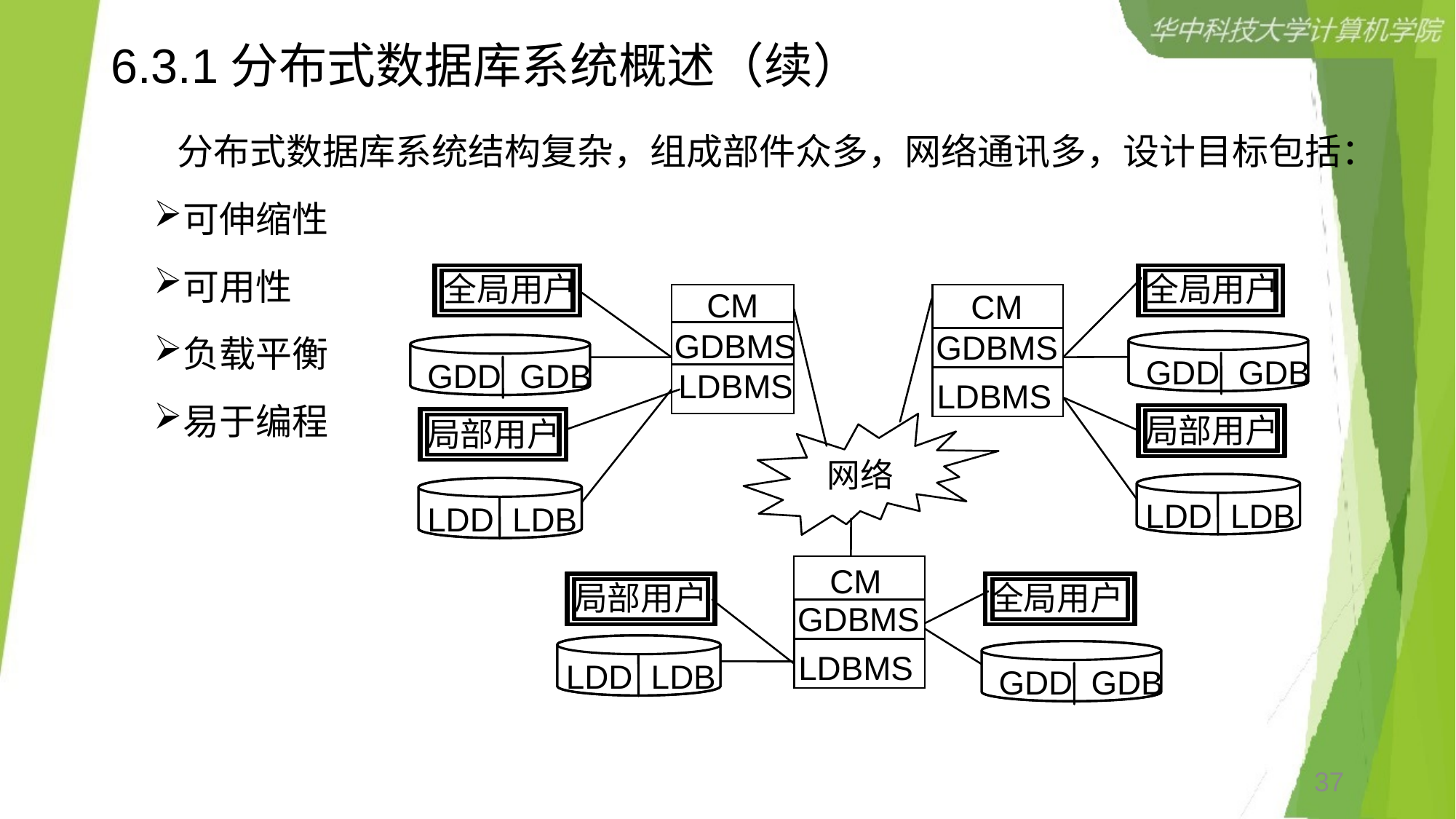

# 6.3.1分布式数据库系统概述（续）
       分布式数据库系统结构复杂，组成部件众多，网络通讯多，设计目标包括：
可伸缩性
可用性
负载平衡
易于编程

全局用户
全局用户

CM

CM

GDBMS

GDBMS

GDD  GDB

GDD  GDB

LDBMS

LDBMS

局部用户
局部用户

网络

LDD  LDB

LDD  LDB

CM

局部用户
全局用户

GDBMS

LDBMS

LDD  LDB

GDD  GDB

37